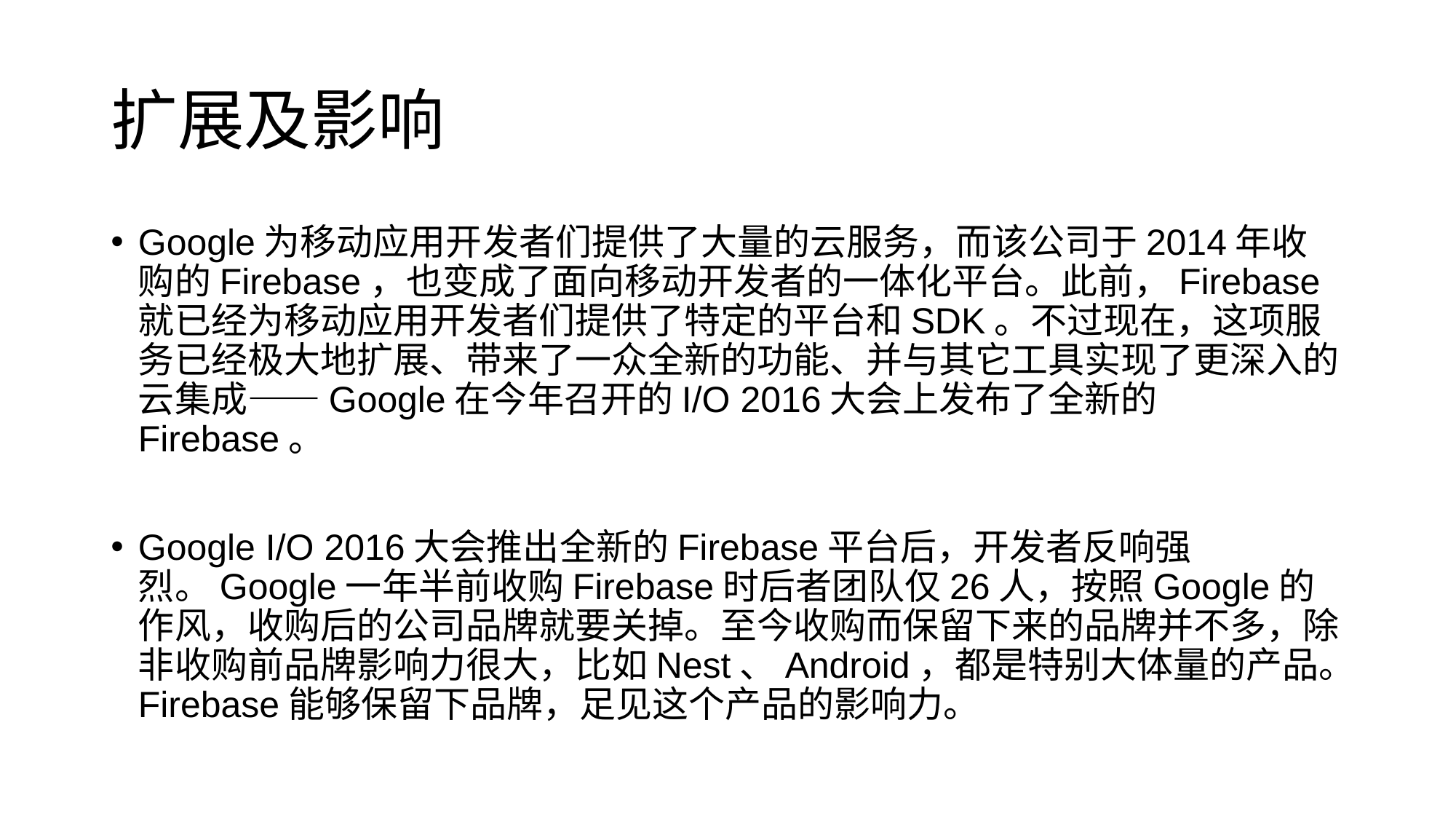

# 扩展及影响
Google为移动应用开发者们提供了大量的云服务，而该公司于2014年收购的Firebase，也变成了面向移动开发者的一体化平台。此前，Firebase就已经为移动应用开发者们提供了特定的平台和SDK。不过现在，这项服务已经极大地扩展、带来了一众全新的功能、并与其它工具实现了更深入的云集成——Google在今年召开的I/O 2016大会上发布了全新的Firebase。

Google I/O 2016大会推出全新的Firebase平台后，开发者反响强烈。Google一年半前收购Firebase时后者团队仅26人，按照Google的作风，收购后的公司品牌就要关掉。至今收购而保留下来的品牌并不多，除非收购前品牌影响力很大，比如Nest、Android，都是特别大体量的产品。Firebase能够保留下品牌，足见这个产品的影响力。